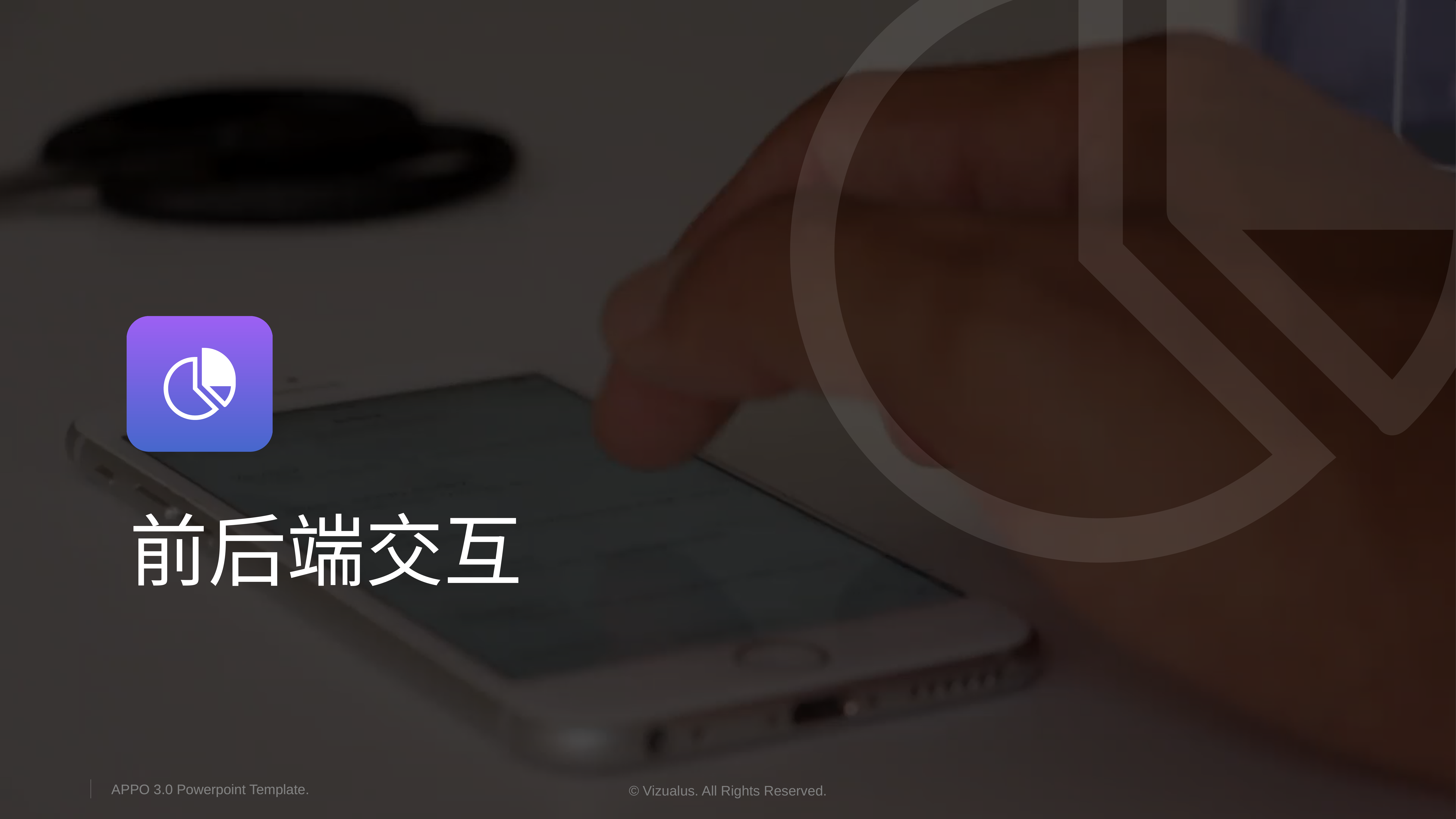

前后端交互

18
© Vizualus. All Rights Reserved.